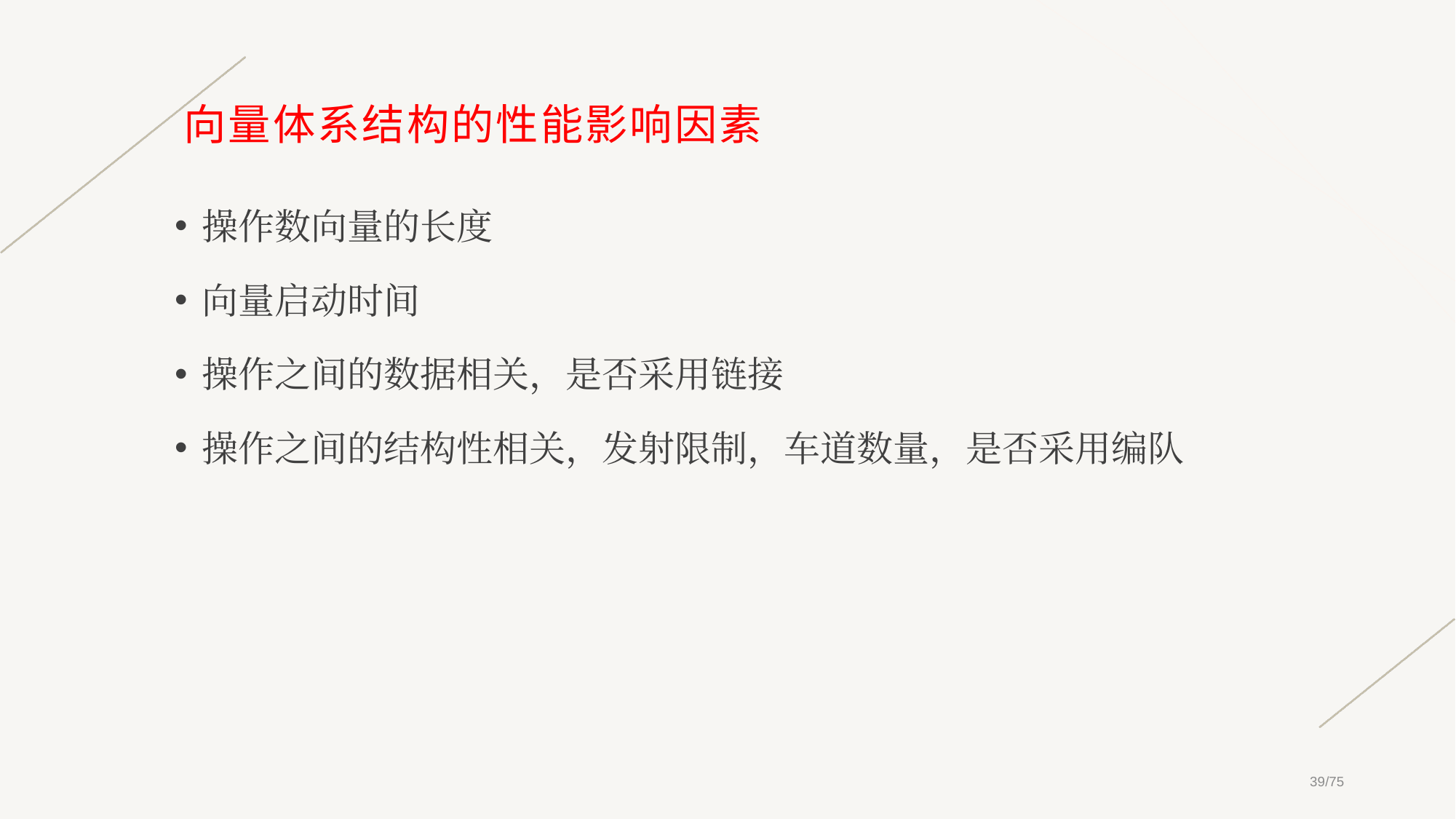

# 向量体系结构的性能影响因素
操作数向量的长度
向量启动时间
操作之间的数据相关，是否采用链接
操作之间的结构性相关，发射限制，车道数量，是否采用编队

39/75